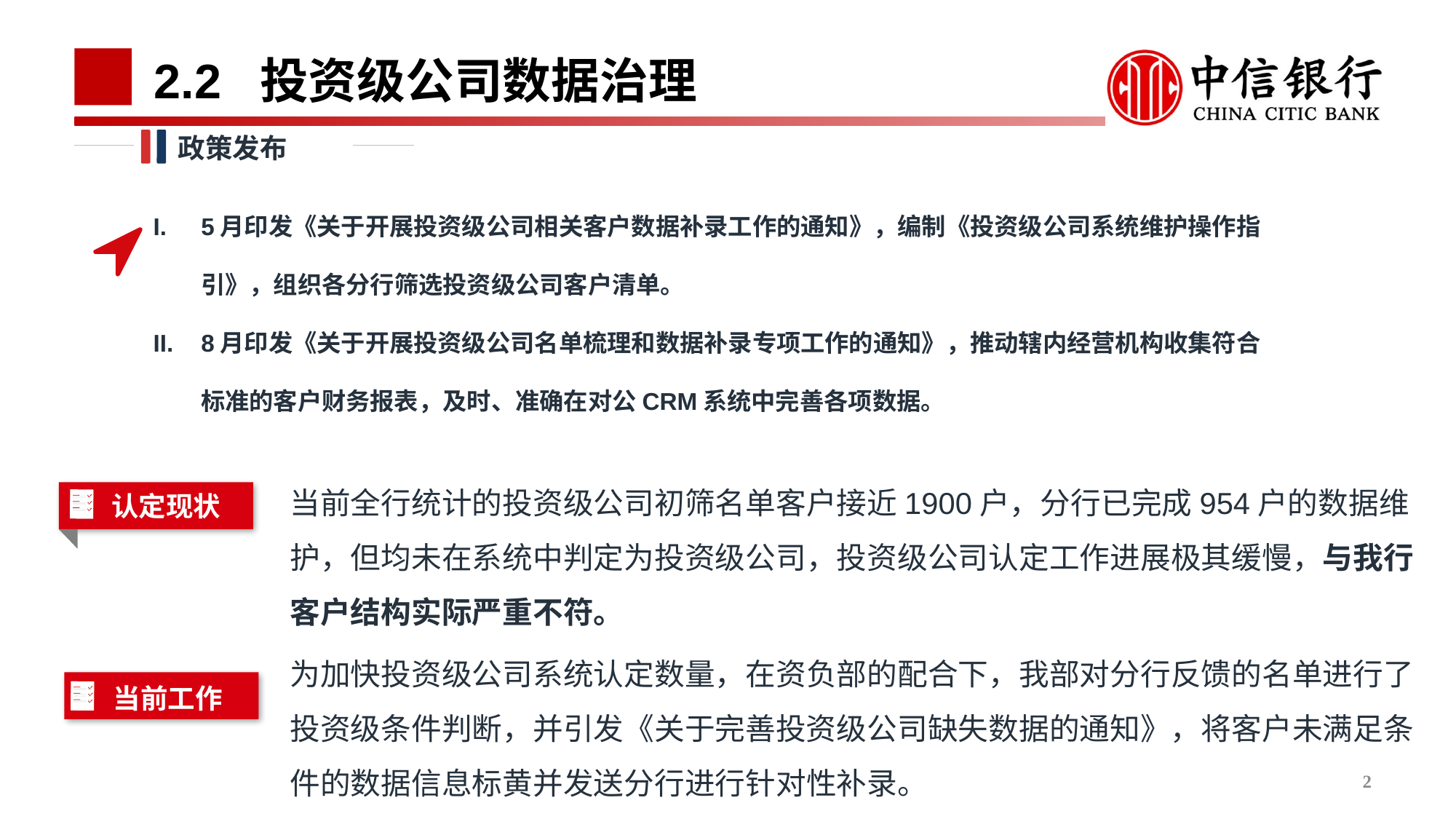

# 2.2  投资级公司数据治理
政策发布

5月印发《关于开展投资级公司相关客户数据补录工作的通知》，编制《投资级公司系统维护操作指引》，组织各分行筛选投资级公司客户清单。
8月印发《关于开展投资级公司名单梳理和数据补录专项工作的通知》，推动辖内经营机构收集符合标准的客户财务报表，及时、准确在对公CRM系统中完善各项数据。

当前全行统计的投资级公司初筛名单客户接近1900户，分行已完成954户的数据维护，但均未在系统中判定为投资级公司，投资级公司认定工作进展极其缓慢，与我行客户结构实际严重不符。

认定现状

为加快投资级公司系统认定数量，在资负部的配合下，我部对分行反馈的名单进行了投资级条件判断，并引发《关于完善投资级公司缺失数据的通知》，将客户未满足条件的数据信息标黄并发送分行进行针对性补录。

当前工作

2